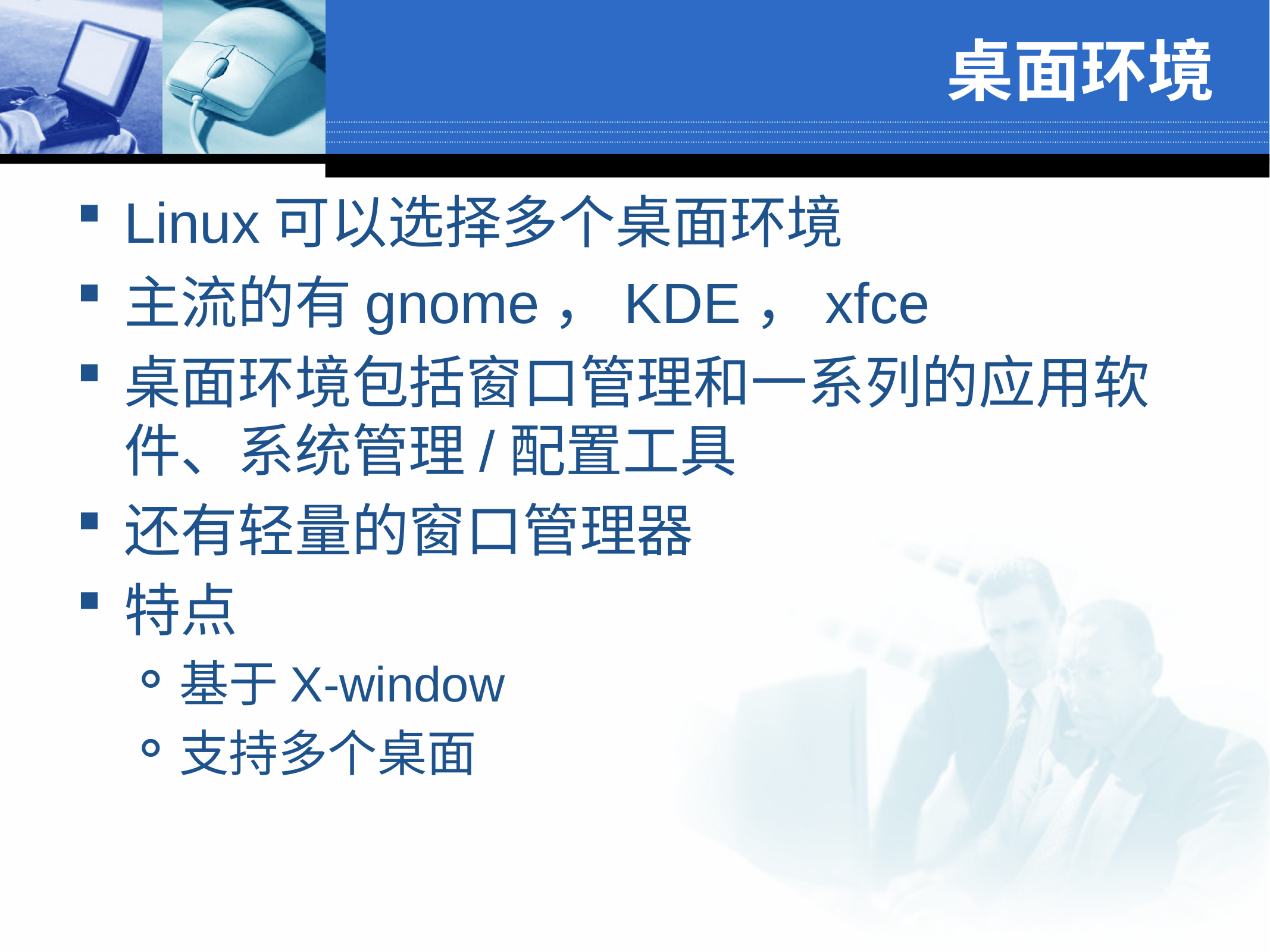

# 桌面环境
Linux可以选择多个桌面环境
主流的有gnome，KDE，xfce
桌面环境包括窗口管理和一系列的应用软件、系统管理/配置工具
还有轻量的窗口管理器
特点
基于X-window
支持多个桌面